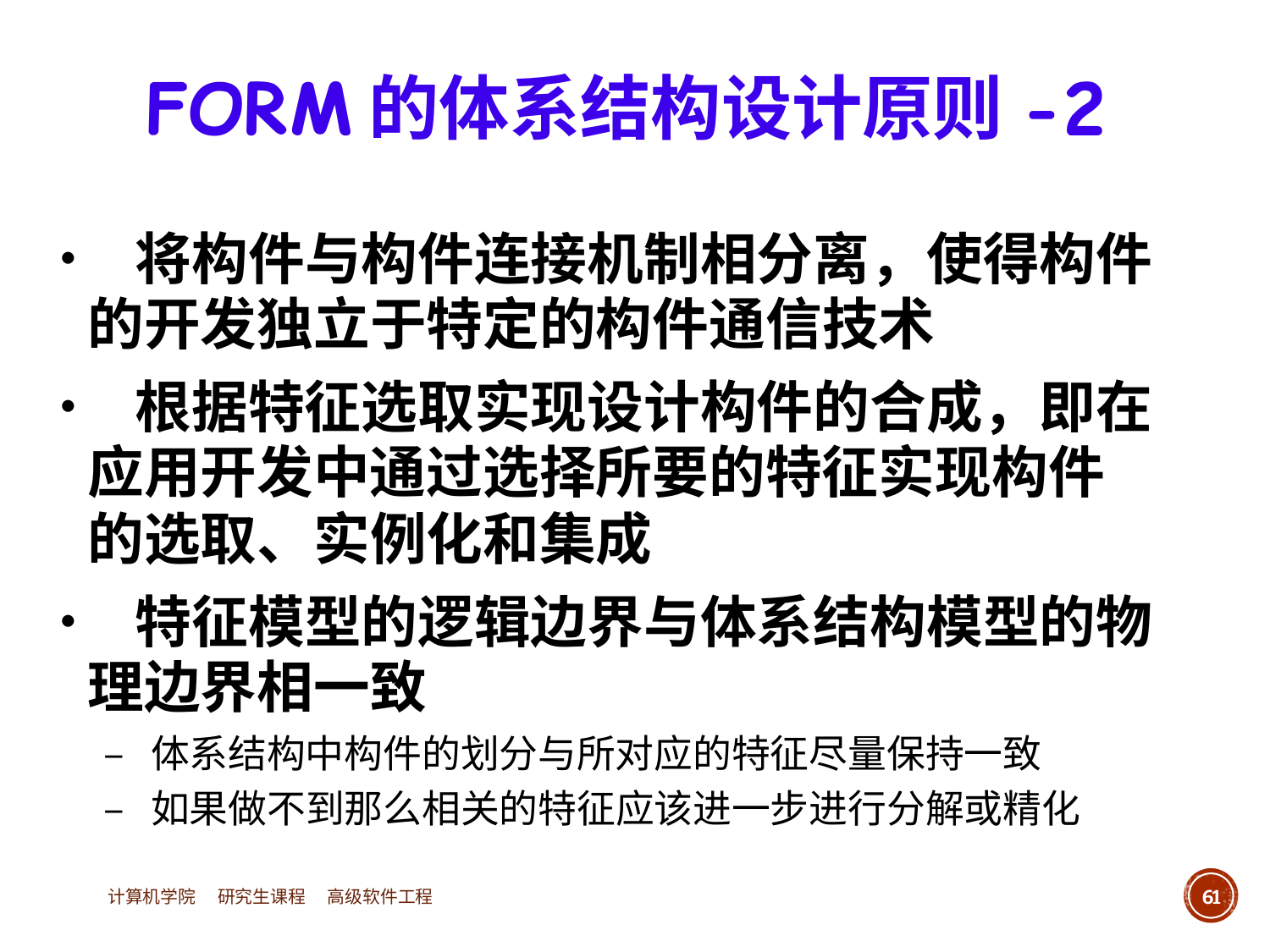

FORM的体系结构设计原则-2

•  将构件与构件连接机制相分离，使得构件
	的开发独立于特定的构件通信技术
•  根据特征选取实现设计构件的合成，即在
	应用开发中通过选择所要的特征实现构件
	的选取、实例化和集成
•  特征模型的逻辑边界与体系结构模型的物
	理边界相一致
		–  体系结构中构件的划分与所对应的特征尽量保持一致
		–  如果做不到那么相关的特征应该进一步进行分解或精化
计算机学院    研究生课程    高级软件工程
61